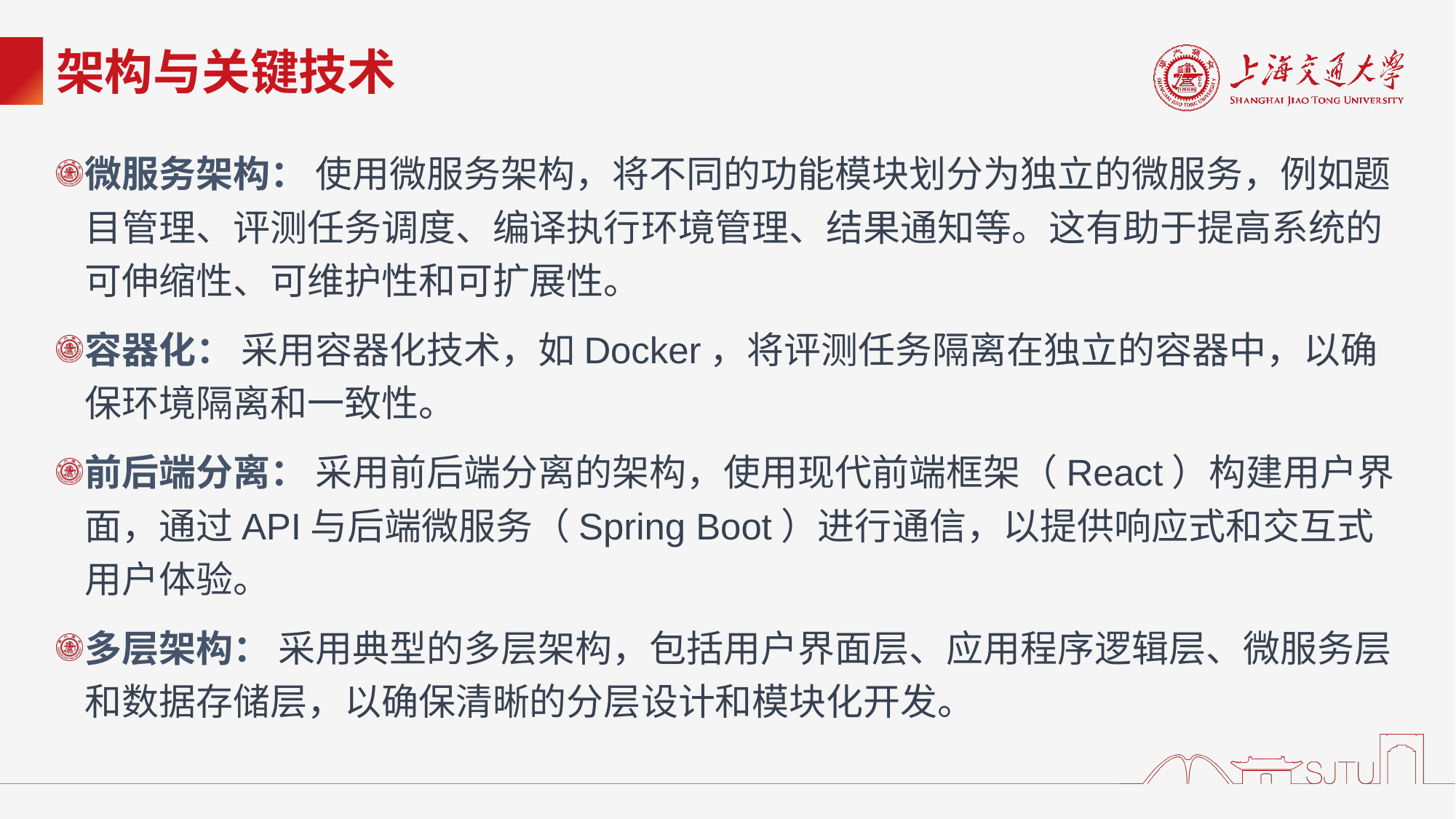

# 架构与关键技术
微服务架构： 使用微服务架构，将不同的功能模块划分为独立的微服务，例如题目管理、评测任务调度、编译执行环境管理、结果通知等。这有助于提高系统的可伸缩性、可维护性和可扩展性。
容器化： 采用容器化技术，如Docker，将评测任务隔离在独立的容器中，以确保环境隔离和一致性。
前后端分离： 采用前后端分离的架构，使用现代前端框架（React）构建用户界面，通过API与后端微服务（Spring Boot）进行通信，以提供响应式和交互式用户体验。
多层架构： 采用典型的多层架构，包括用户界面层、应用程序逻辑层、微服务层和数据存储层，以确保清晰的分层设计和模块化开发。